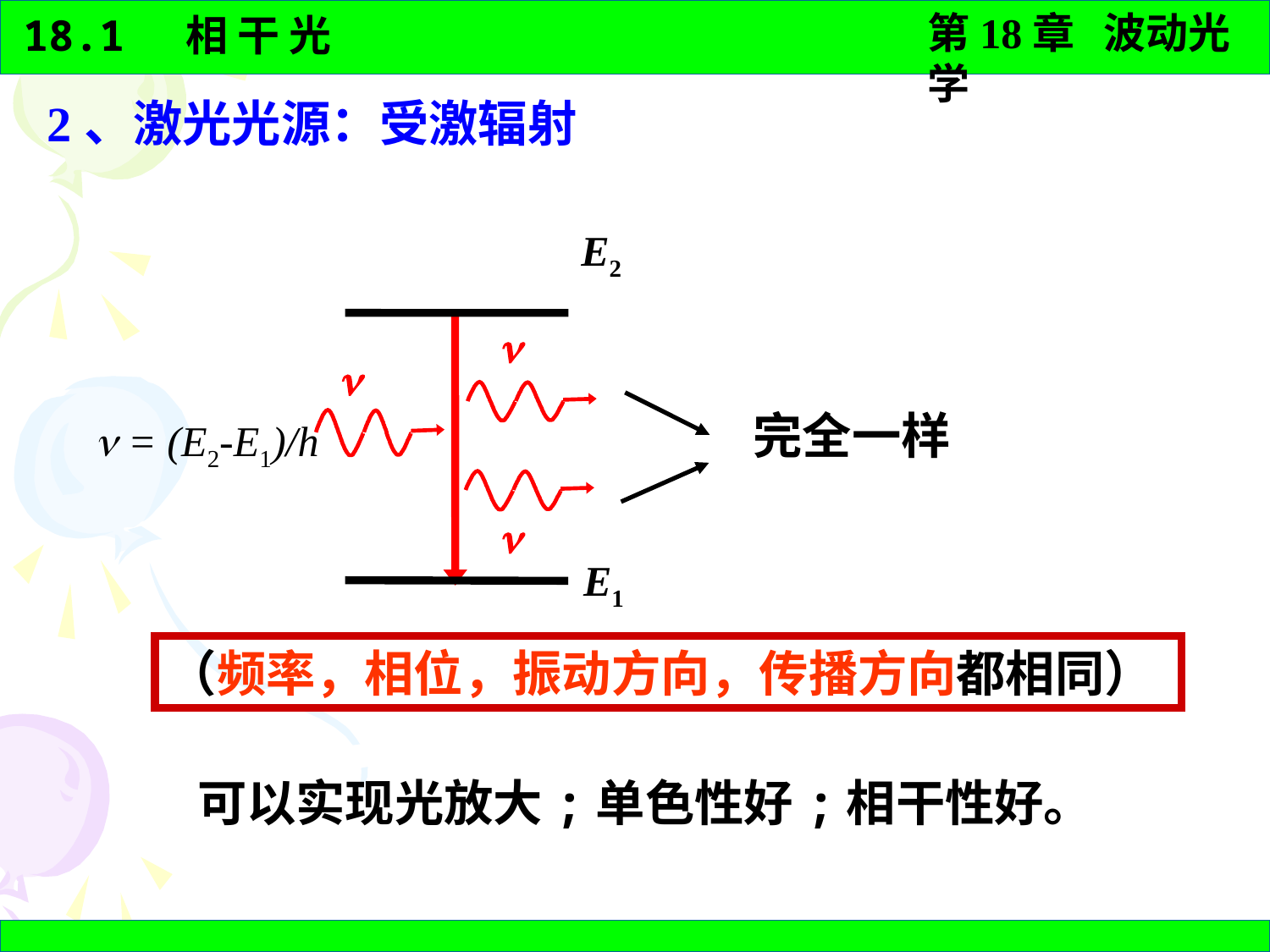

2、激光光源：受激辐射
E2

ν
ν

ν = (E2-E1)/h

完全一样

ν
E1

（频率，相位，振动方向，传播方向都相同）
可以实现光放大;单色性好;相干性好。